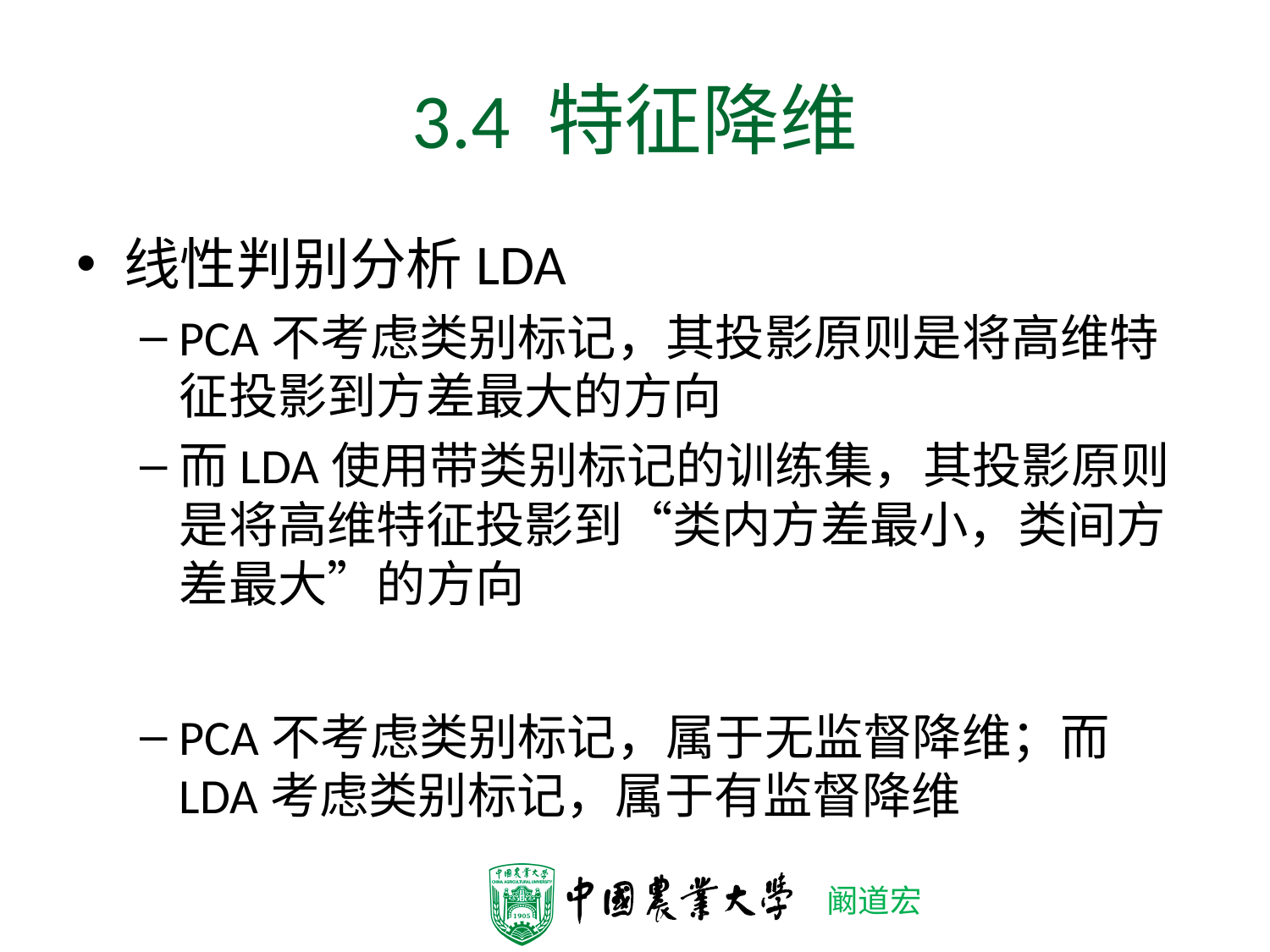

# 3.4 特征降维
线性判别分析LDA
PCA不考虑类别标记，其投影原则是将高维特征投影到方差最大的方向
而LDA使用带类别标记的训练集，其投影原则是将高维特征投影到“类内方差最小，类间方差最大”的方向

PCA不考虑类别标记，属于无监督降维；而LDA考虑类别标记，属于有监督降维